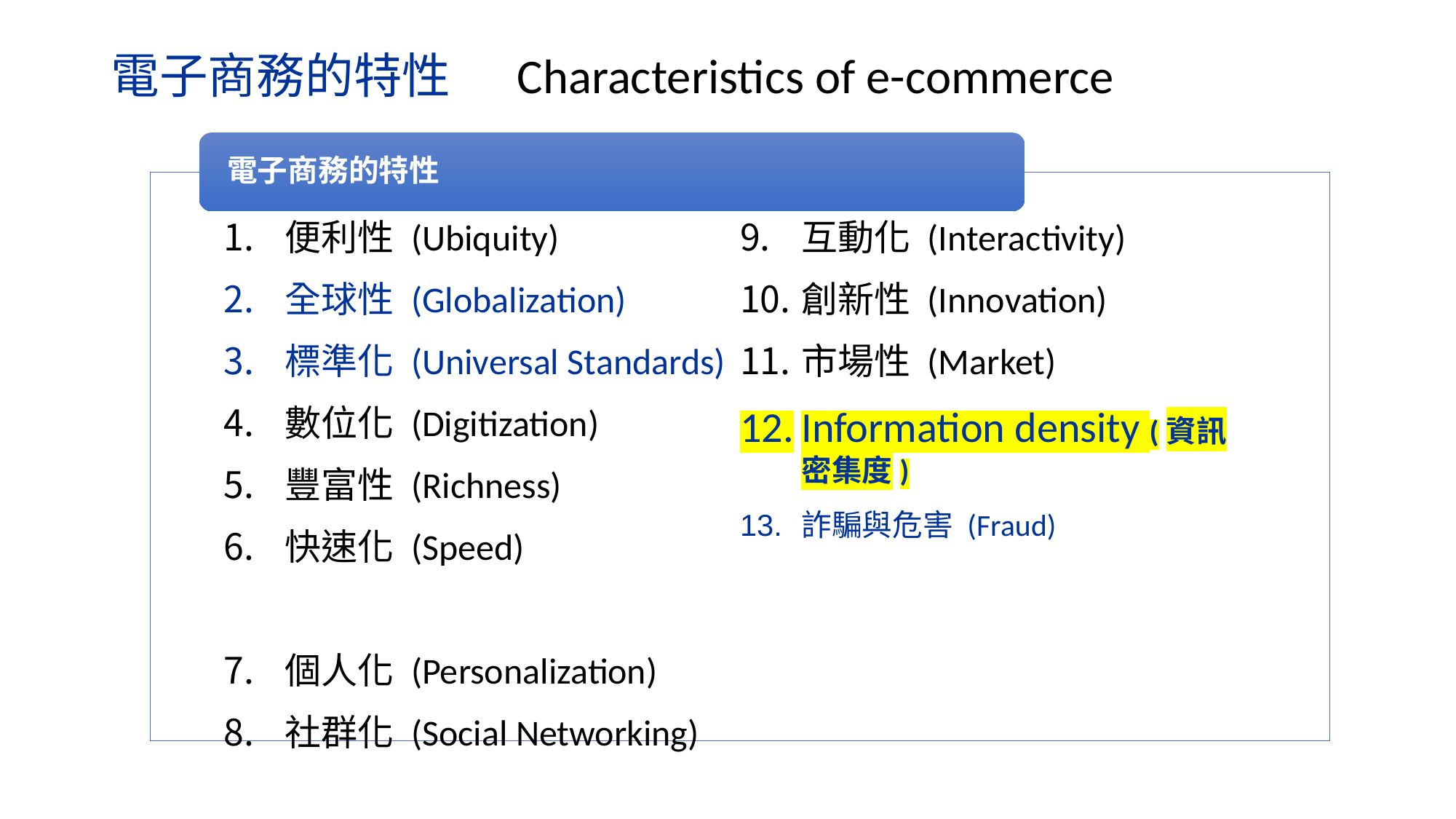

# 電子商務的特性     Characteristics of e-commerce
電子商務的特性
便利性 (Ubiquity)
全球性 (Globalization)
標準化 (Universal Standards)
數位化 (Digitization)
豐富性 (Richness)
快速化 (Speed)

個人化 (Personalization)
社群化 (Social Networking)
互動化 (Interactivity)
創新性 (Innovation)
市場性 (Market)
Information density (資訊密集度)
詐騙與危害 (Fraud)